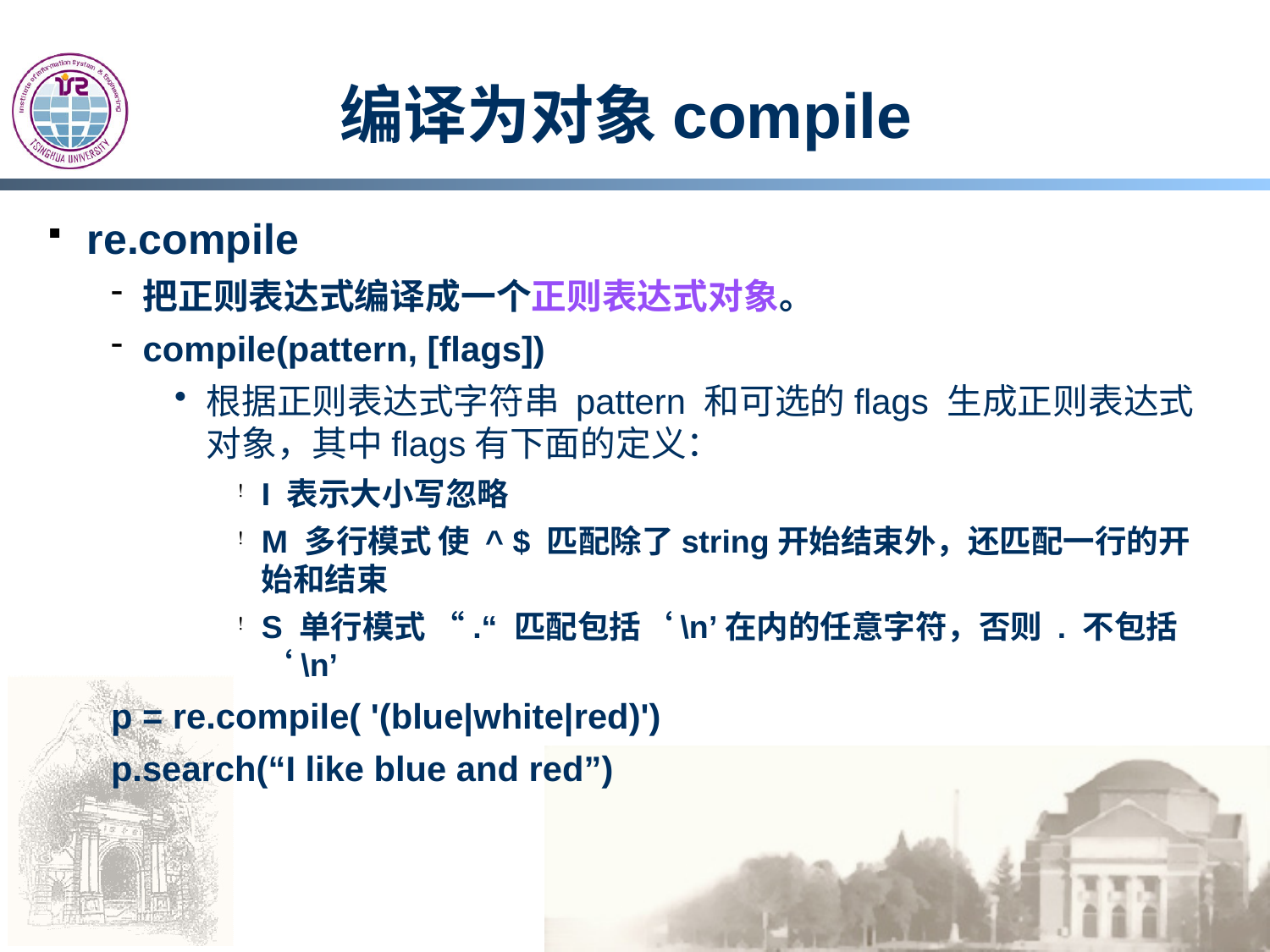

# 编译为对象compile
re.compile
把正则表达式编译成一个正则表达式对象。
compile(pattern, [flags])
根据正则表达式字符串 pattern 和可选的flags 生成正则表达式 对象，其中flags有下面的定义：
I 表示大小写忽略
M 多行模式 使 ^ $ 匹配除了string开始结束外，还匹配一行的开始和结束
S 单行模式 “.“ 匹配包括‘\n’在内的任意字符，否则 . 不包括‘\n’
p = re.compile( '(blue|white|red)')
p.search(“I like blue and red”)